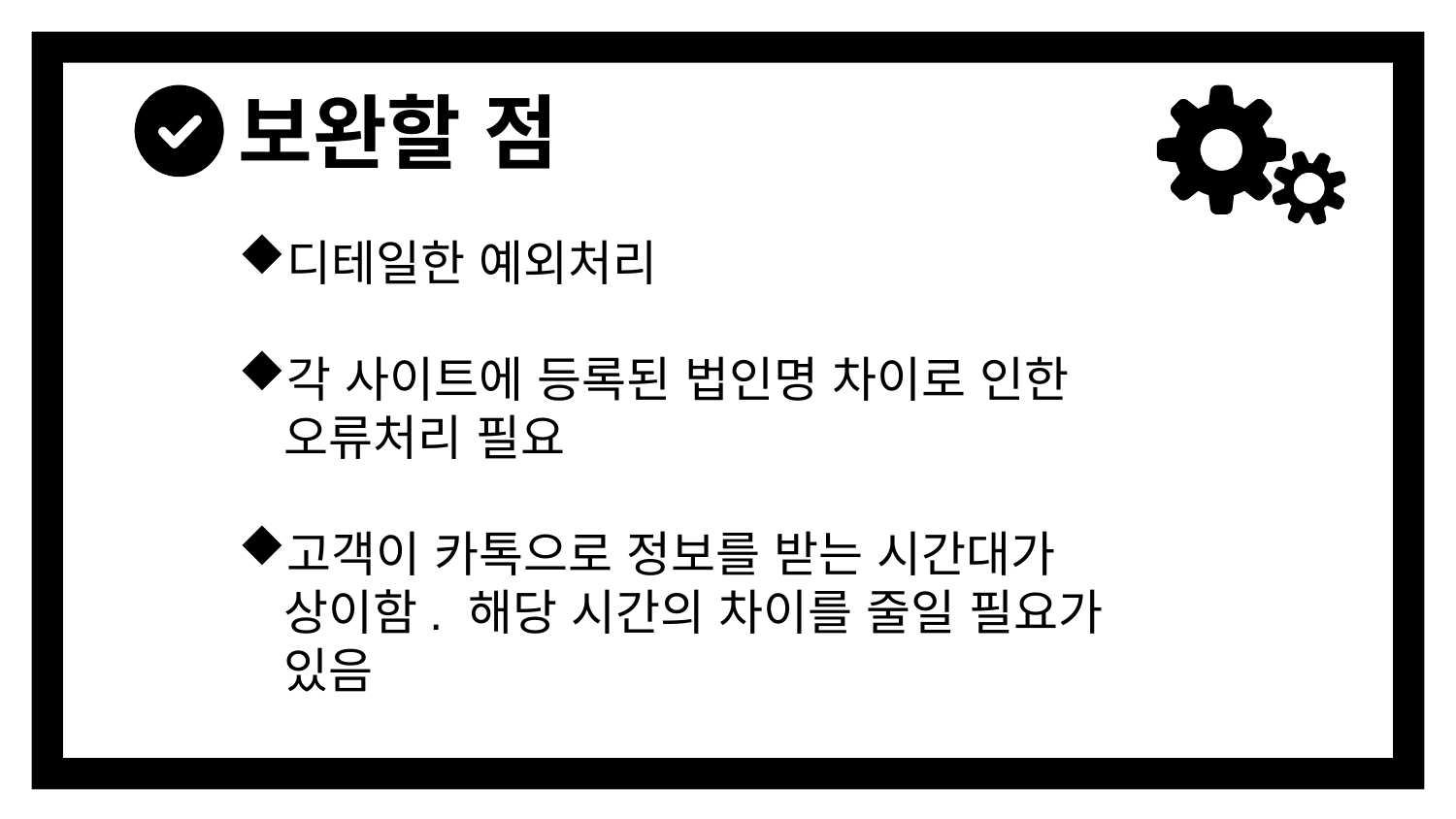

# 보완할 점

디테일한 예외처리

각 사이트에 등록된 법인명 차이로 인한 오류처리 필요

고객이 카톡으로 정보를 받는 시간대가 상이함. 해당 시간의 차이를 줄일 필요가 있음